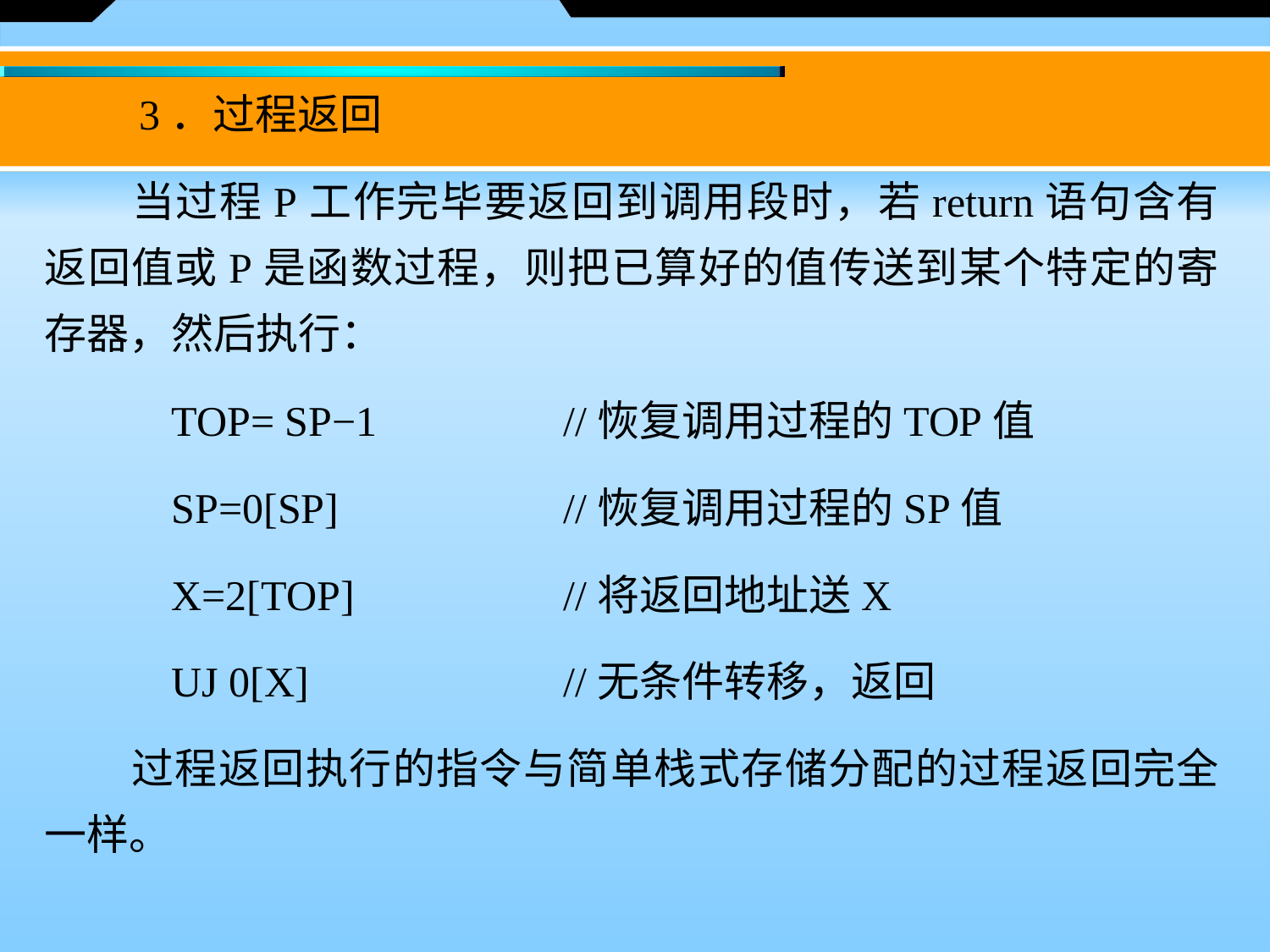

3．过程返回
　　当过程P工作完毕要返回到调用段时，若return语句含有返回值或P是函数过程，则把已算好的值传送到某个特定的寄存器，然后执行：
        	TOP= SP−1       	 //恢复调用过程的TOP值
           	SP=0[SP]           	 //恢复调用过程的SP值
          	X=2[TOP]           	 //将返回地址送X
          	UJ 0[X]             	 //无条件转移，返回
　　过程返回执行的指令与简单栈式存储分配的过程返回完全一样。